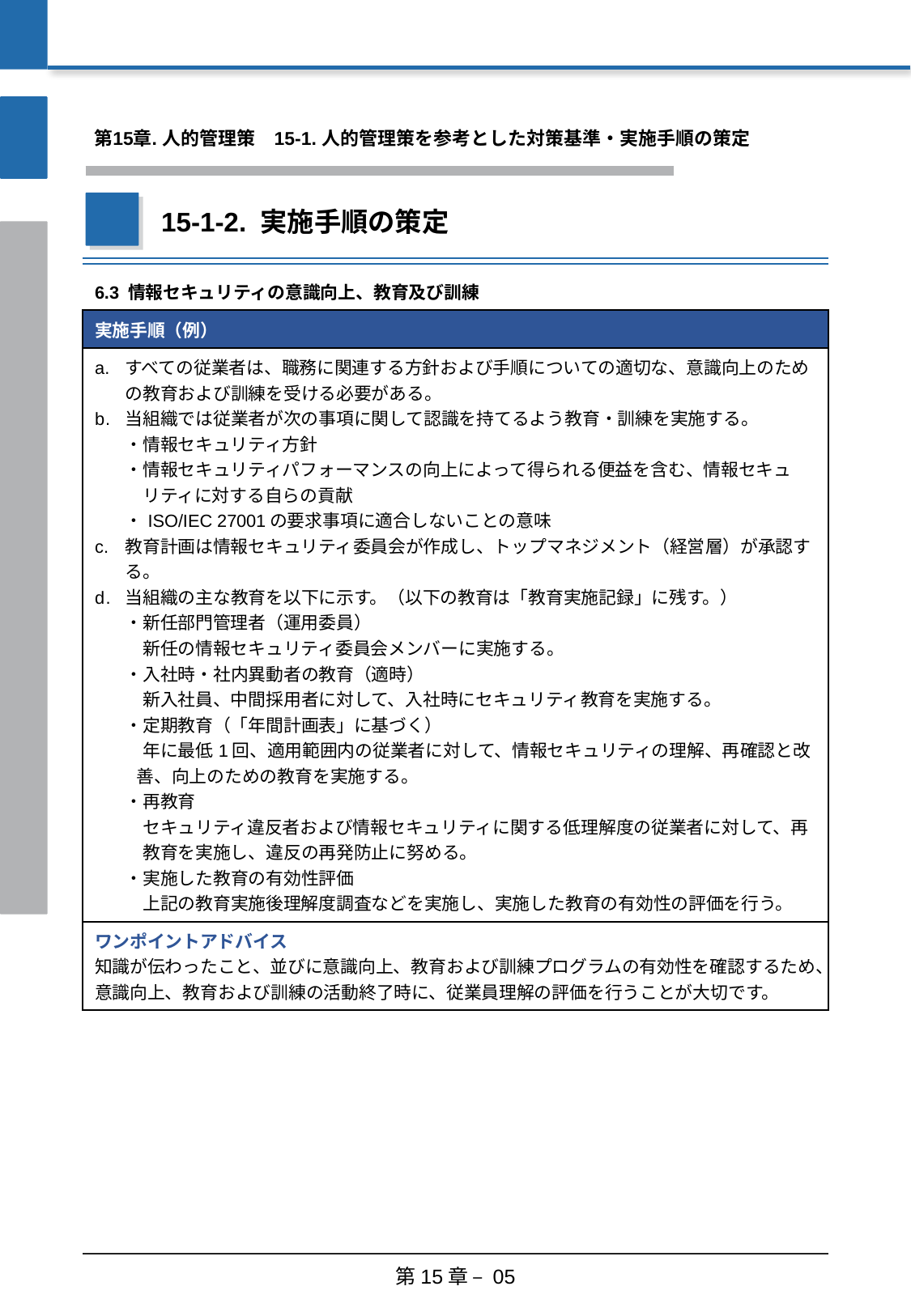

第15章. 人的管理策
　15-1. 人的管理策を参考とした対策基準・実施手順の策定
15-1-2. 実施手順の策定
| 6.3 情報セキュリティの意識向上、教育及び訓練 |
| --- |
| 実施手順（例） |
| すべての従業者は、職務に関連する方針および手順についての適切な、意識向上のための教育および訓練を受ける必要がある。 当組織では従業者が次の事項に関して認識を持てるよう教育・訓練を実施する。 ・情報セキュリティ方針 ・情報セキュリティパフォーマンスの向上によって得られる便益を含む、情報セキュ 　リティに対する自らの貢献 ・ISO/IEC 27001の要求事項に適合しないことの意味 教育計画は情報セキュリティ委員会が作成し、トップマネジメント（経営層）が承認する。 当組織の主な教育を以下に示す。（以下の教育は「教育実施記録」に残す。） ・新任部門管理者（運用委員） 　新任の情報セキュリティ委員会メンバーに実施する。 ・入社時・社内異動者の教育（適時） 　新入社員、中間採用者に対して、入社時にセキュリティ教育を実施する。 ・定期教育（「年間計画表」に基づく） 　年に最低1回、適用範囲内の従業者に対して、情報セキュリティの理解、再確認と改 善、向上のための教育を実施する。 ・再教育 　セキュリティ違反者および情報セキュリティに関する低理解度の従業者に対して、再 　教育を実施し、違反の再発防止に努める。 ・実施した教育の有効性評価 　上記の教育実施後理解度調査などを実施し、実施した教育の有効性の評価を行う。 |
| ワンポイントアドバイス 知識が伝わったこと、並びに意識向上、教育および訓練プログラムの有効性を確認するため、意識向上、教育および訓練の活動終了時に、従業員理解の評価を行うことが大切です。 |
第15章 – 05